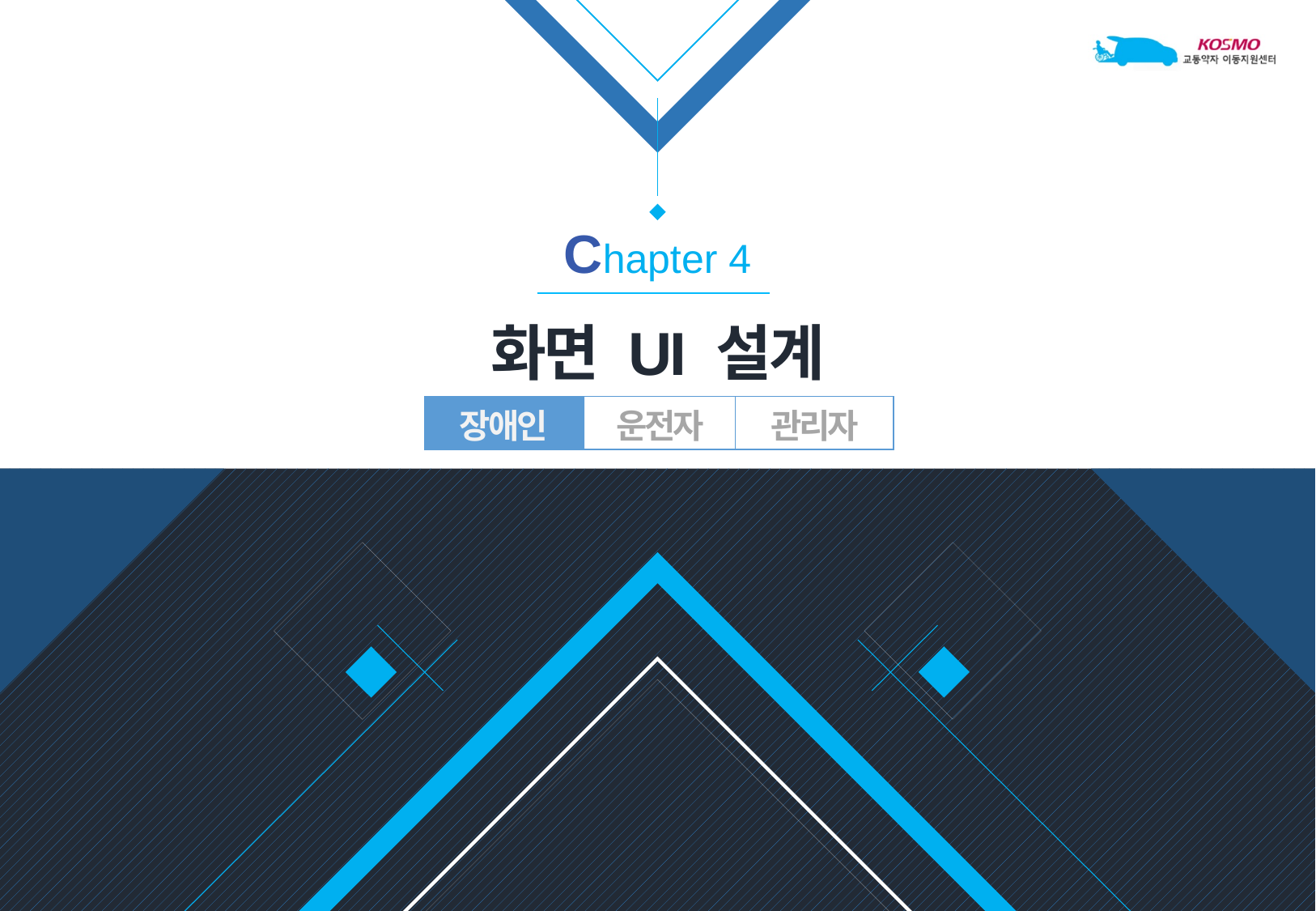

Chapter 4
화면 UI 설계

운전자
관리자
장애인